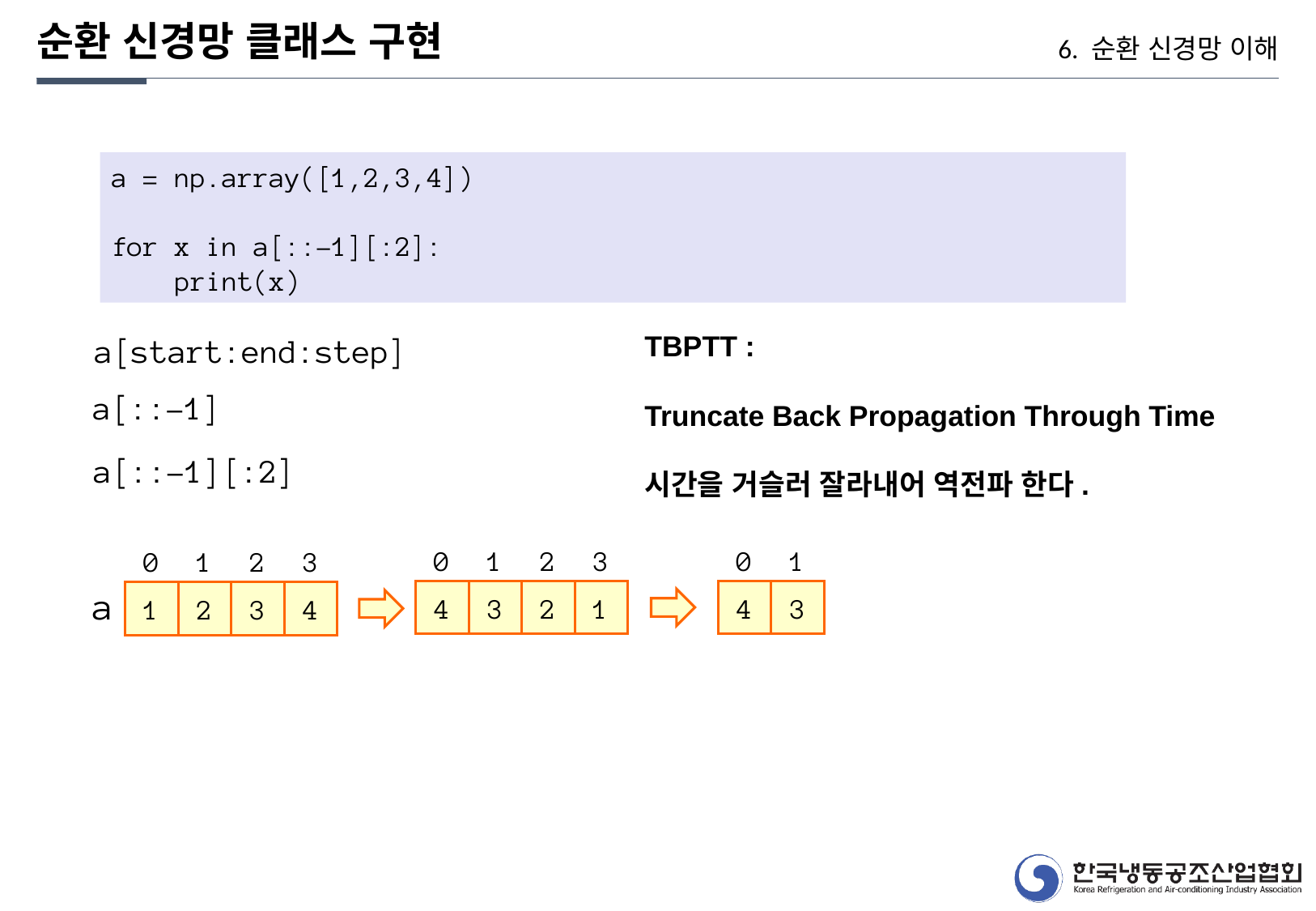

순환 신경망 클래스 구현
6. 순환 신경망 이해
a = np.array([1,2,3,4])

for x in a[::-1][:2]:
    print(x)
TBPTT :

Truncate Back Propagation Through Time

시간을 거슬러 잘라내어 역전파 한다.
a[start:end:step]
a[::-1]
a[::-1][:2]
0
1
2
3
0
1
0
1
2
3
a
4
3
2
1
4
3
1
2
3
4